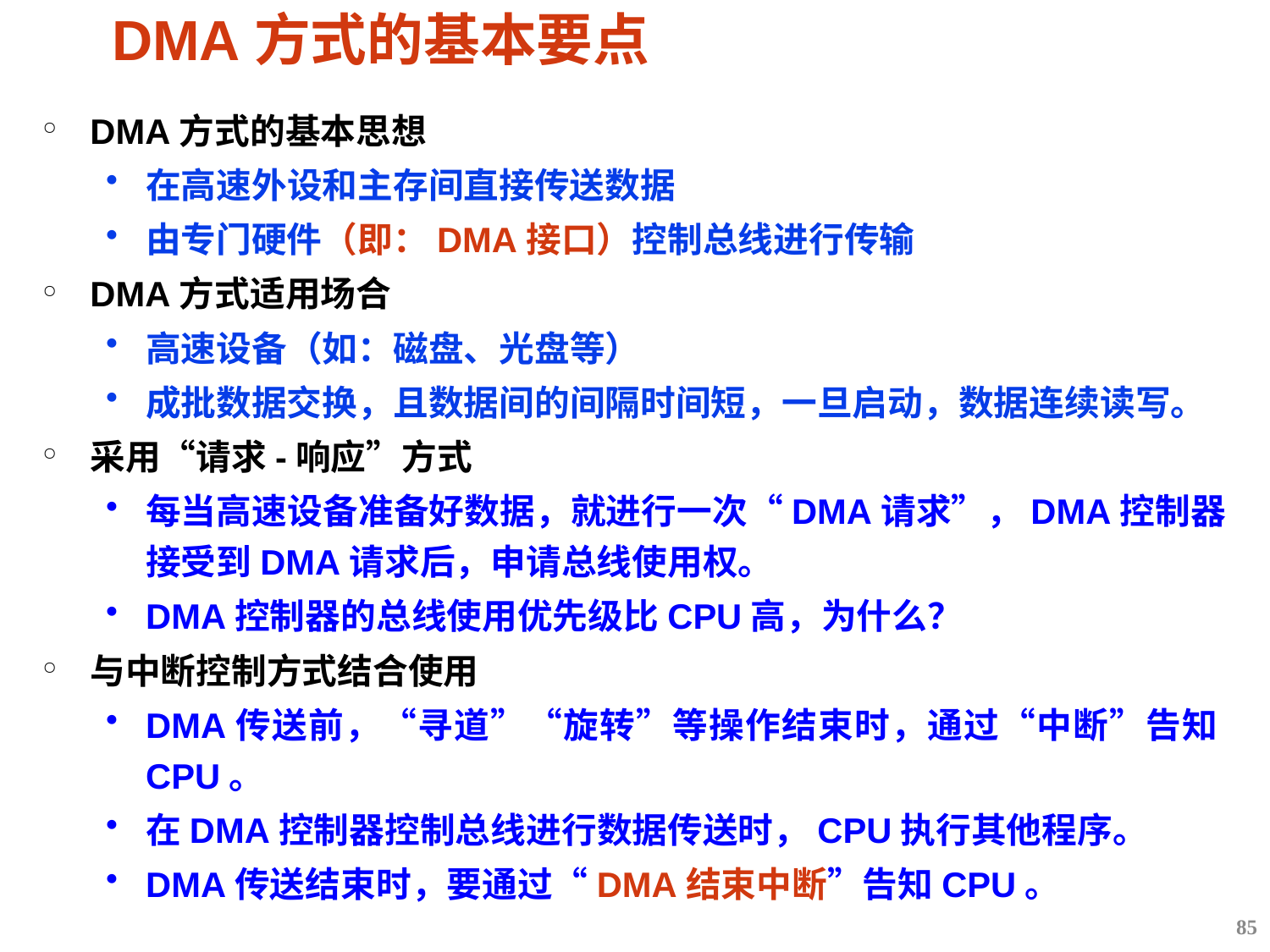

# DMA方式的基本要点
DMA方式的基本思想
在高速外设和主存间直接传送数据
由专门硬件（即：DMA接口）控制总线进行传输
DMA方式适用场合
高速设备（如：磁盘、光盘等）
成批数据交换，且数据间的间隔时间短，一旦启动，数据连续读写。
采用“请求-响应”方式
每当高速设备准备好数据，就进行一次“DMA请求”，DMA控制器接受到DMA请求后，申请总线使用权。
DMA控制器的总线使用优先级比CPU高，为什么？
与中断控制方式结合使用
DMA传送前，“寻道”“旋转”等操作结束时，通过“中断”告知CPU。
在DMA控制器控制总线进行数据传送时，CPU执行其他程序。
DMA传送结束时，要通过“DMA结束中断”告知CPU。
85